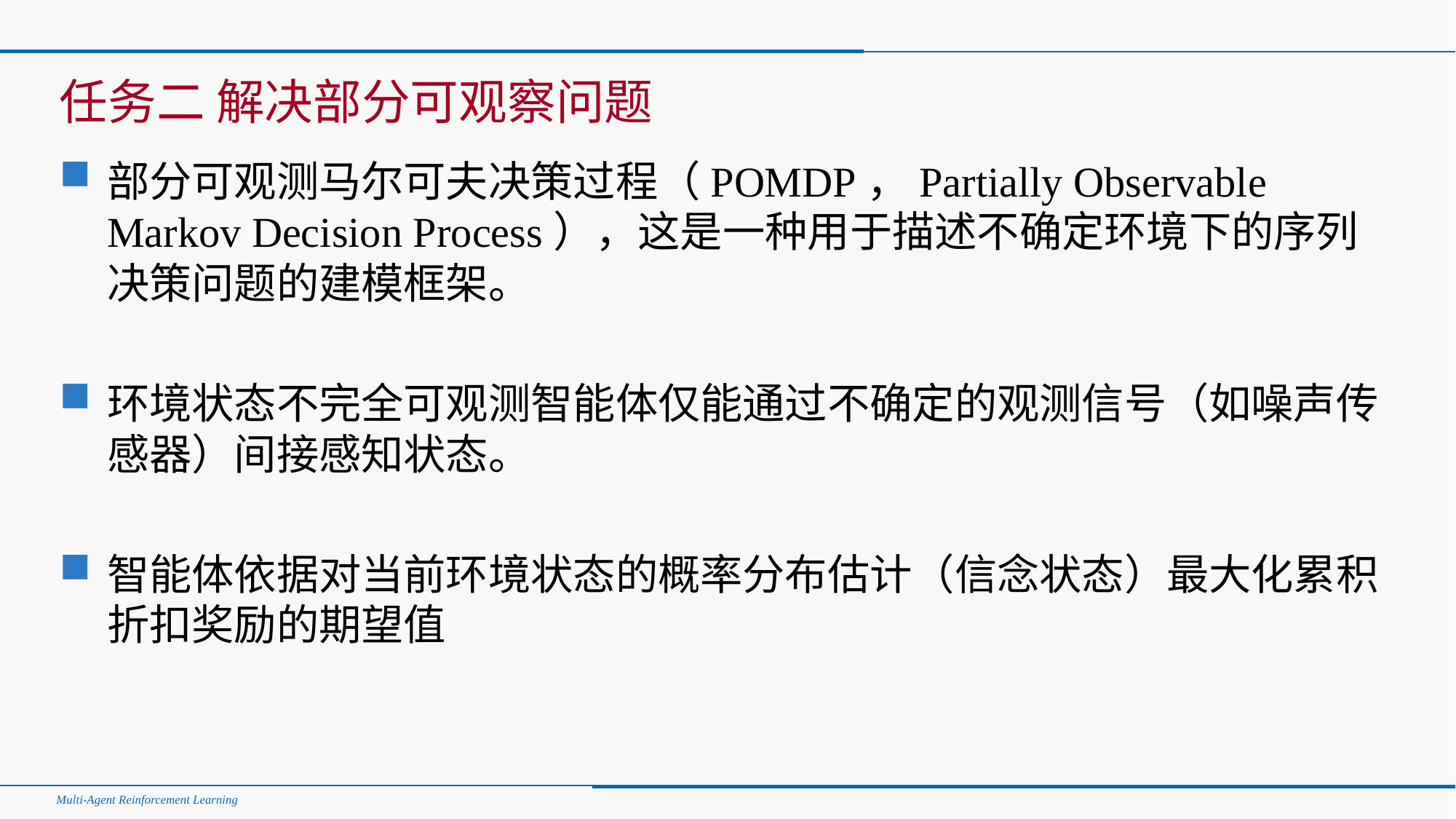

#
任务二 解决部分可观察问题
部分可观测马尔可夫决策过程（POMDP，Partially Observable Markov Decision Process），这是一种用于描述不确定环境下的序列决策问题的建模框架。

环境状态不完全可观测智能体仅能通过不确定的观测信号（如噪声传感器）间接感知状态。

智能体依据对当前环境状态的概率分布估计（信念状态）最大化累积折扣奖励的期望值
38